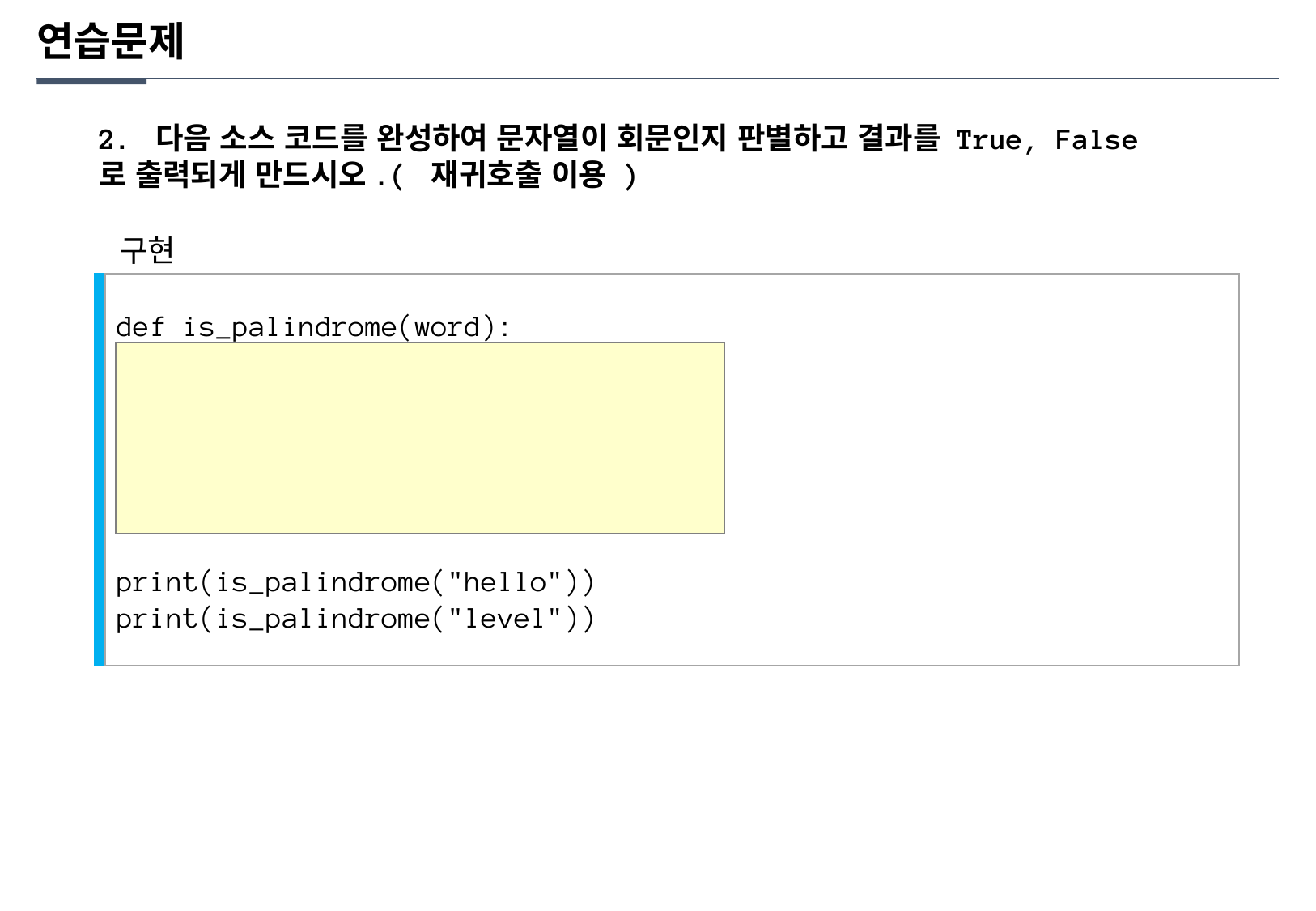

연습문제
2. 다음 소스 코드를 완성하여 문자열이 회문인지 판별하고 결과를 True, False로 출력되게 만드시오.( 재귀호출 이용 )
구현

def is_palindrome(word):
    if len(word) < 2:
        return True
    if word[0] != word[-1]:
        return False
    return is_palindrome(word[1:-1])

print(is_palindrome("hello"))
print(is_palindrome("level"))